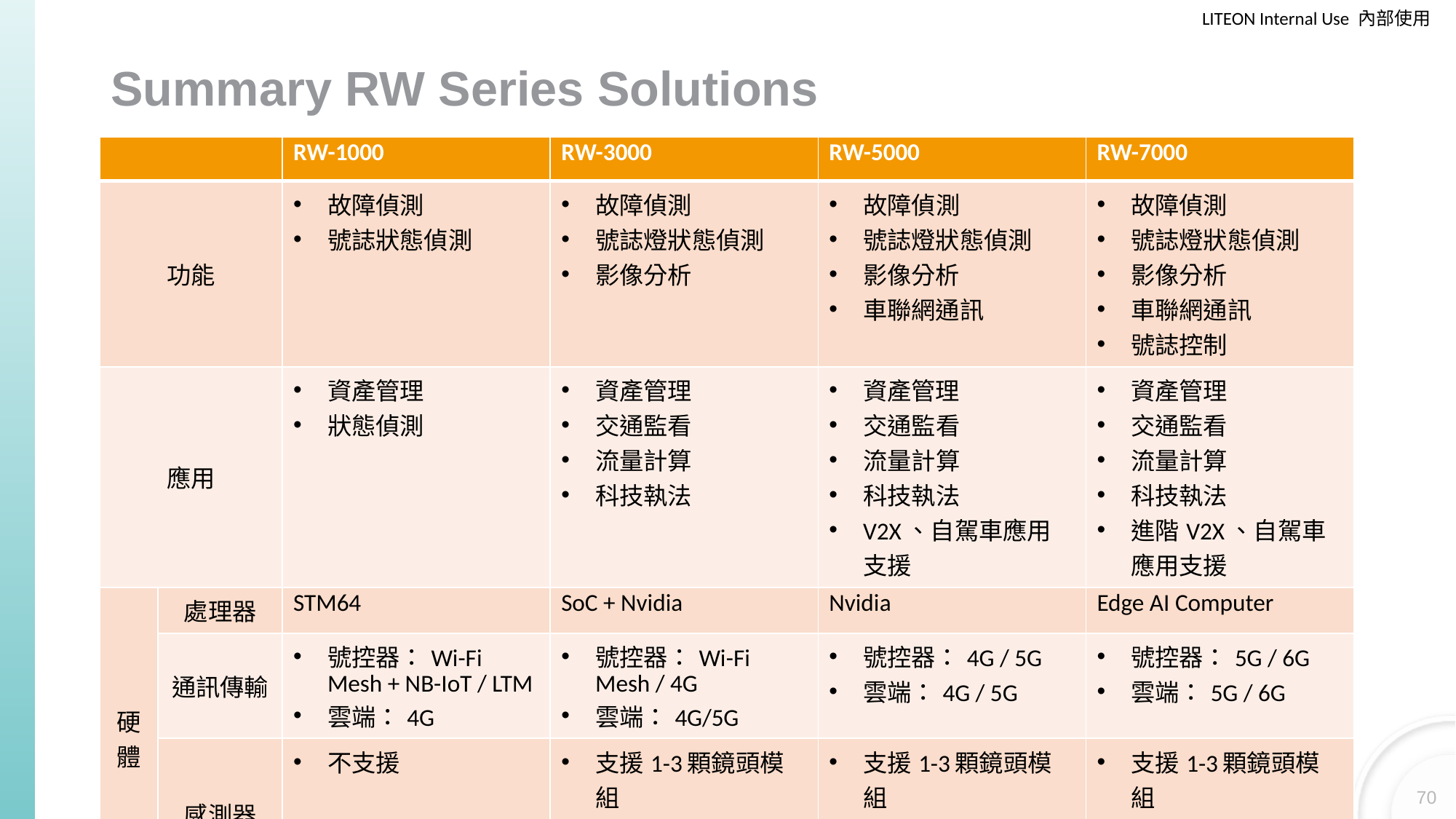

# Summary RW Series Solutions
|  |  | RW-1000 | RW-3000 | RW-5000 | RW-7000 |
| --- | --- | --- | --- | --- | --- |
| 功能 |  | 故障偵測 號誌狀態偵測 | 故障偵測 號誌燈狀態偵測 影像分析 | 故障偵測 號誌燈狀態偵測 影像分析 車聯網通訊 | 故障偵測 號誌燈狀態偵測 影像分析 車聯網通訊 號誌控制 |
| 應用 |  | 資產管理 狀態偵測 | 資產管理 交通監看 流量計算 科技執法 | 資產管理 交通監看 流量計算 科技執法 V2X、自駕車應用支援 | 資產管理 交通監看 流量計算 科技執法 進階V2X、自駕車應用支援 |
| 硬體 | 處理器 | STM64 | SoC + Nvidia | Nvidia | Edge AI Computer |
|  | 通訊傳輸 | 號控器：Wi-Fi Mesh + NB-IoT / LTM 雲端：4G | 號控器：Wi-Fi Mesh / 4G 雲端：4G/5G | 號控器：4G / 5G 雲端：4G / 5G | 號控器：5G / 6G 雲端：5G / 6G |
|  | 感測器 | 不支援 | 支援1-3顆鏡頭模組 | 支援1-3顆鏡頭模組 支援雷達及光達資料回傳分析 | 支援1-3顆鏡頭模組 支援雷達及光達資料回傳分析 |
70